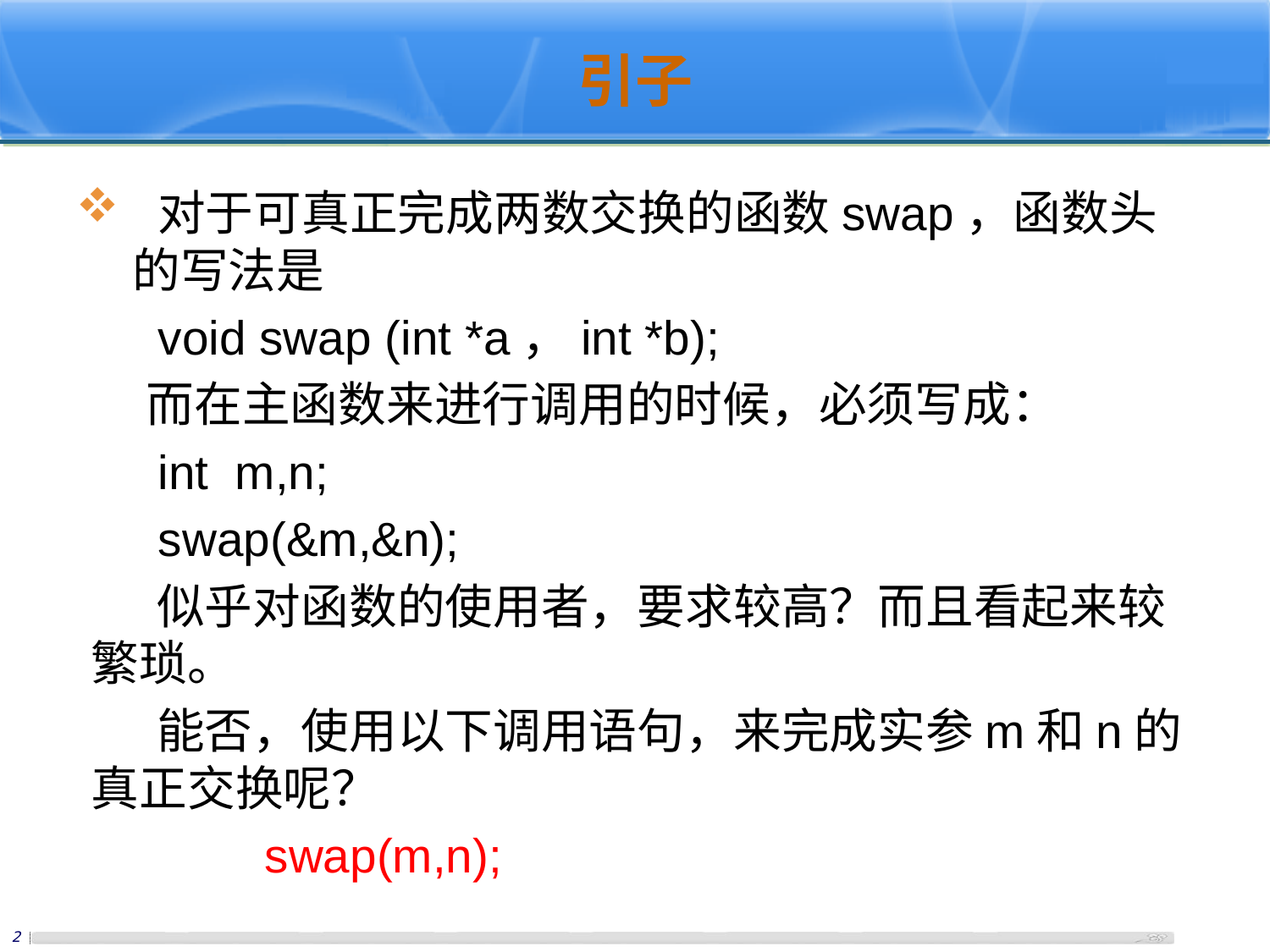

# 引子
 对于可真正完成两数交换的函数swap，函数头的写法是
     void swap (int *a，int *b);
    而在主函数来进行调用的时候，必须写成：
     int  m,n;
     swap(&m,&n);
     似乎对函数的使用者，要求较高？而且看起来较繁琐。
     能否，使用以下调用语句，来完成实参m和n的真正交换呢？
             swap(m,n);